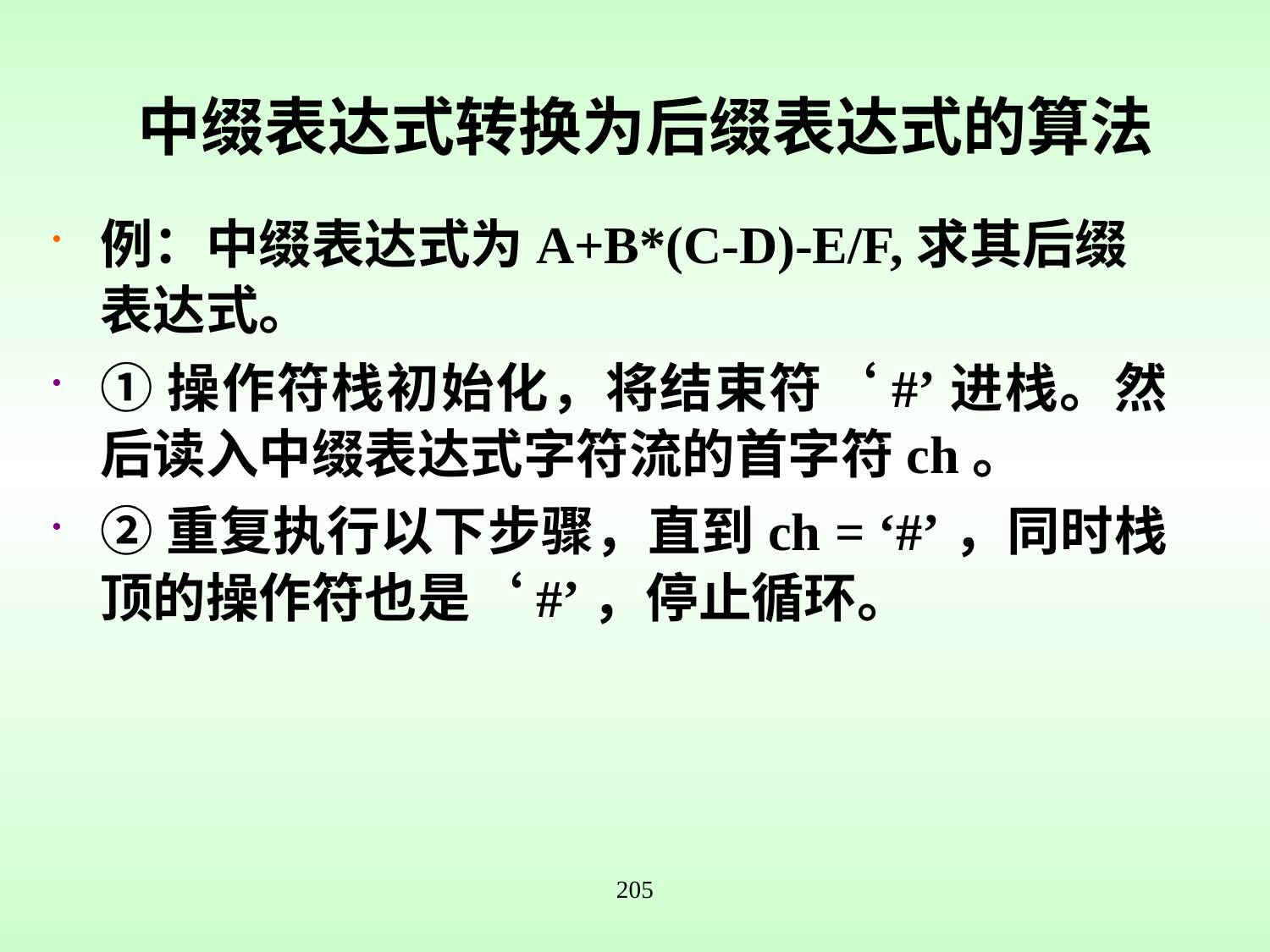

# 中缀表达式转换为后缀表达式的算法
例：中缀表达式为A+B*(C-D)-E/F,求其后缀表达式。
①操作符栈初始化，将结束符‘#’进栈。然后读入中缀表达式字符流的首字符ch。
②重复执行以下步骤，直到ch = ‘#’，同时栈顶的操作符也是‘#’，停止循环。
205